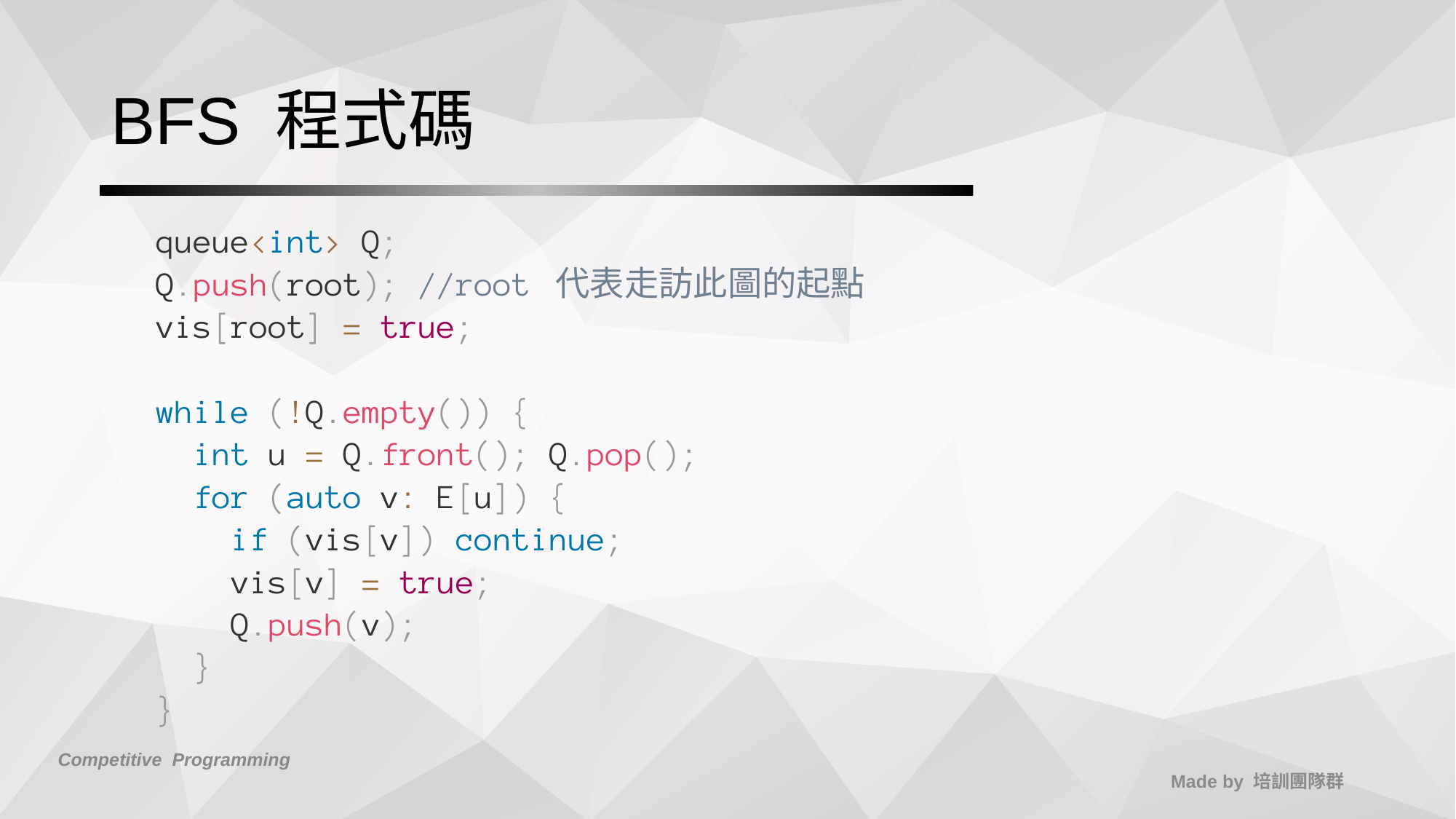

# BFS 程式碼
queue<int> Q;
Q.push(root); //root 代表走訪此圖的起點
vis[root] = true;

while (!Q.empty()) {
  int u = Q.front(); Q.pop();
  for (auto v: E[u]) {
    if (vis[v]) continue;
    vis[v] = true;
    Q.push(v);
  }
}